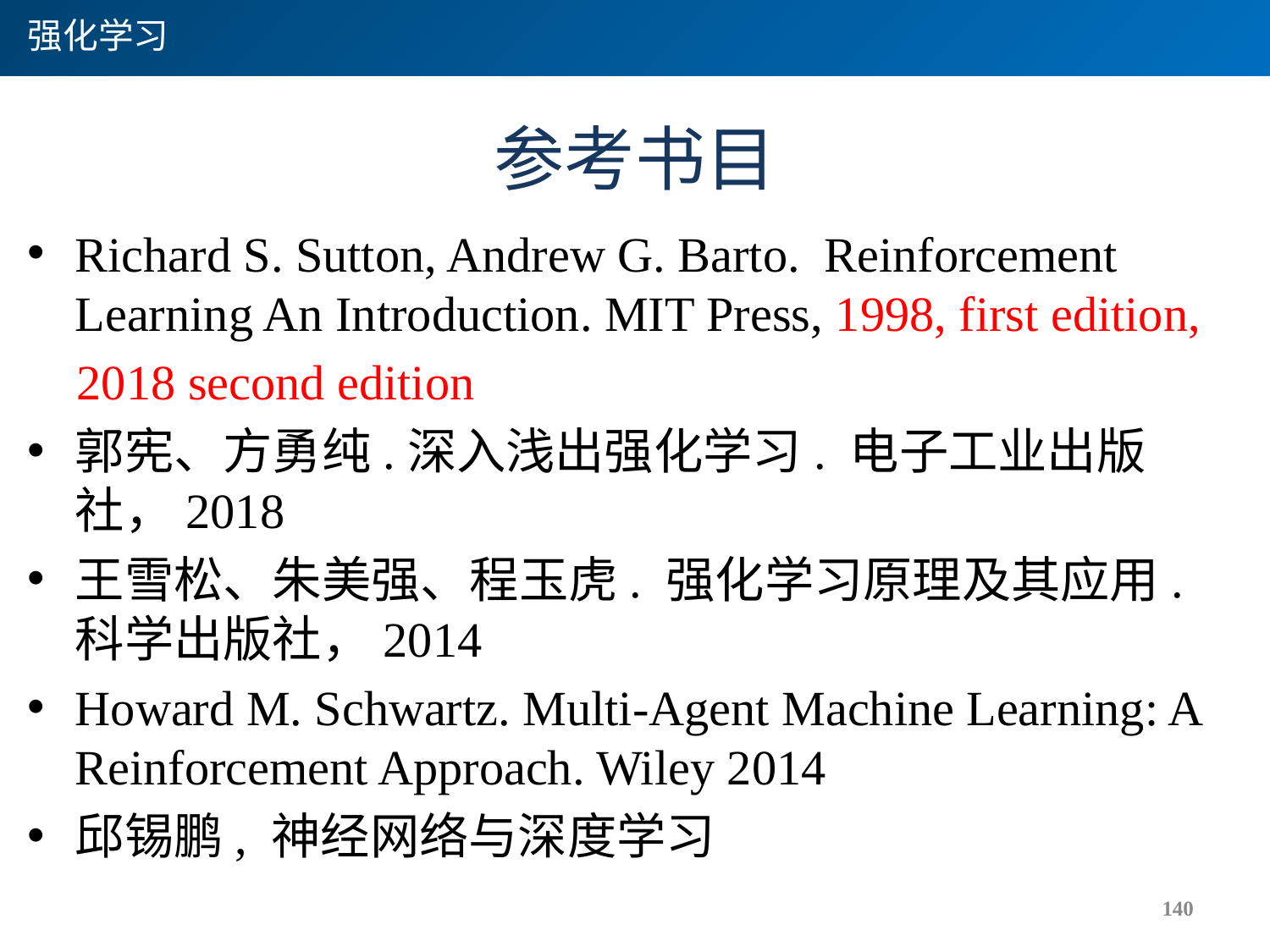

强化学习

# 参考书目
Richard S. Sutton, Andrew G. Barto.  Reinforcement Learning An Introduction. MIT Press, 1998, first edition,
    2018 second edition
郭宪、方勇纯.深入浅出强化学习. 电子工业出版社，2018
王雪松、朱美强、程玉虎. 强化学习原理及其应用. 科学出版社，2014
Howard M. Schwartz. Multi-Agent Machine Learning: A Reinforcement Approach. Wiley 2014
邱锡鹏, 神经网络与深度学习

140